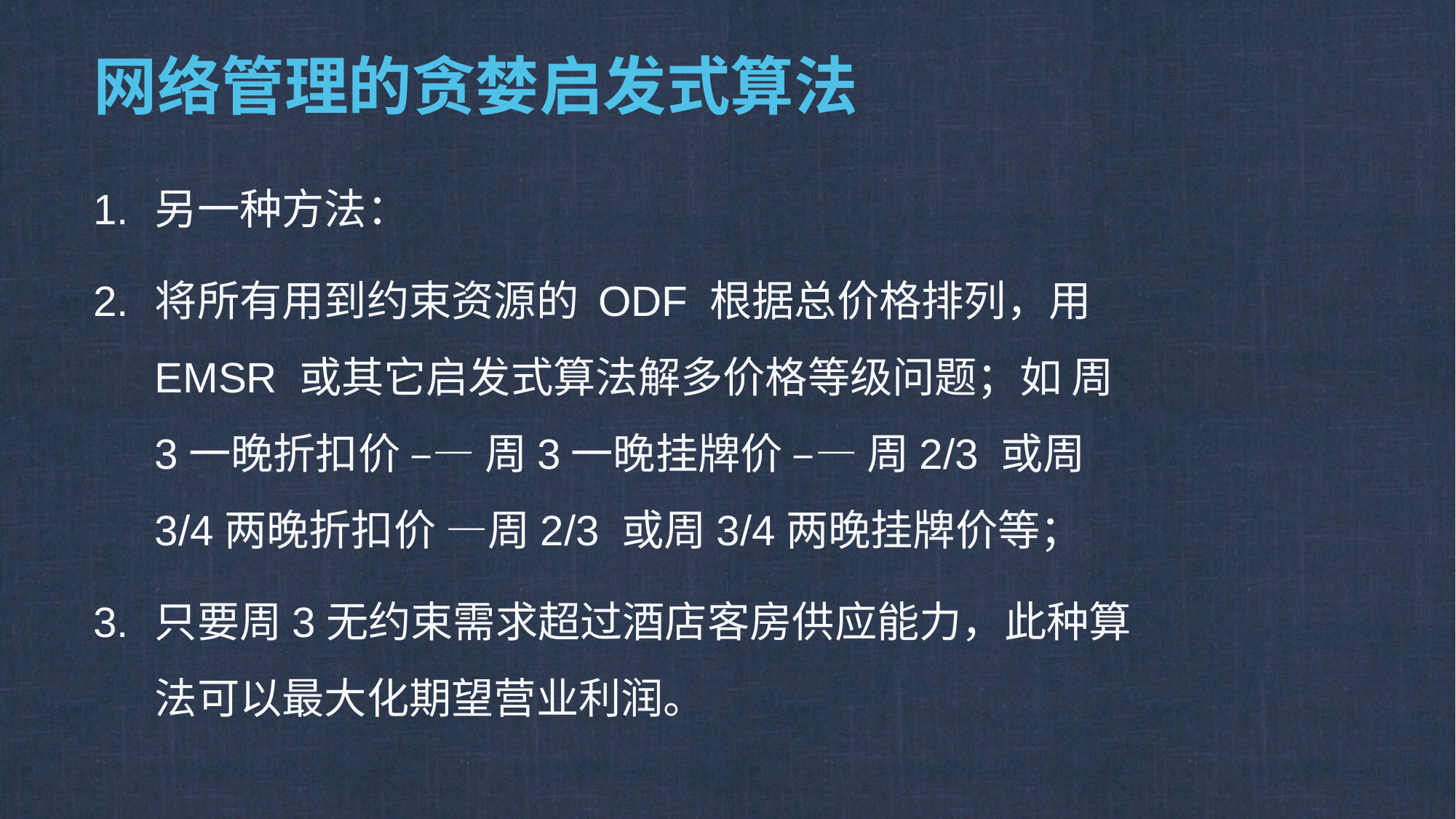

# 网络管理的贪婪启发式算法
另一种方法：
将所有用到约束资源的 ODF 根据总价格排列，用 EMSR 或其它启发式算法解多价格等级问题；如 周3一晚折扣价 –— 周3一晚挂牌价 –— 周2/3 或周3/4两晚折扣价 —周2/3 或周3/4两晚挂牌价等；
只要周3无约束需求超过酒店客房供应能力，此种算法可以最大化期望营业利润。